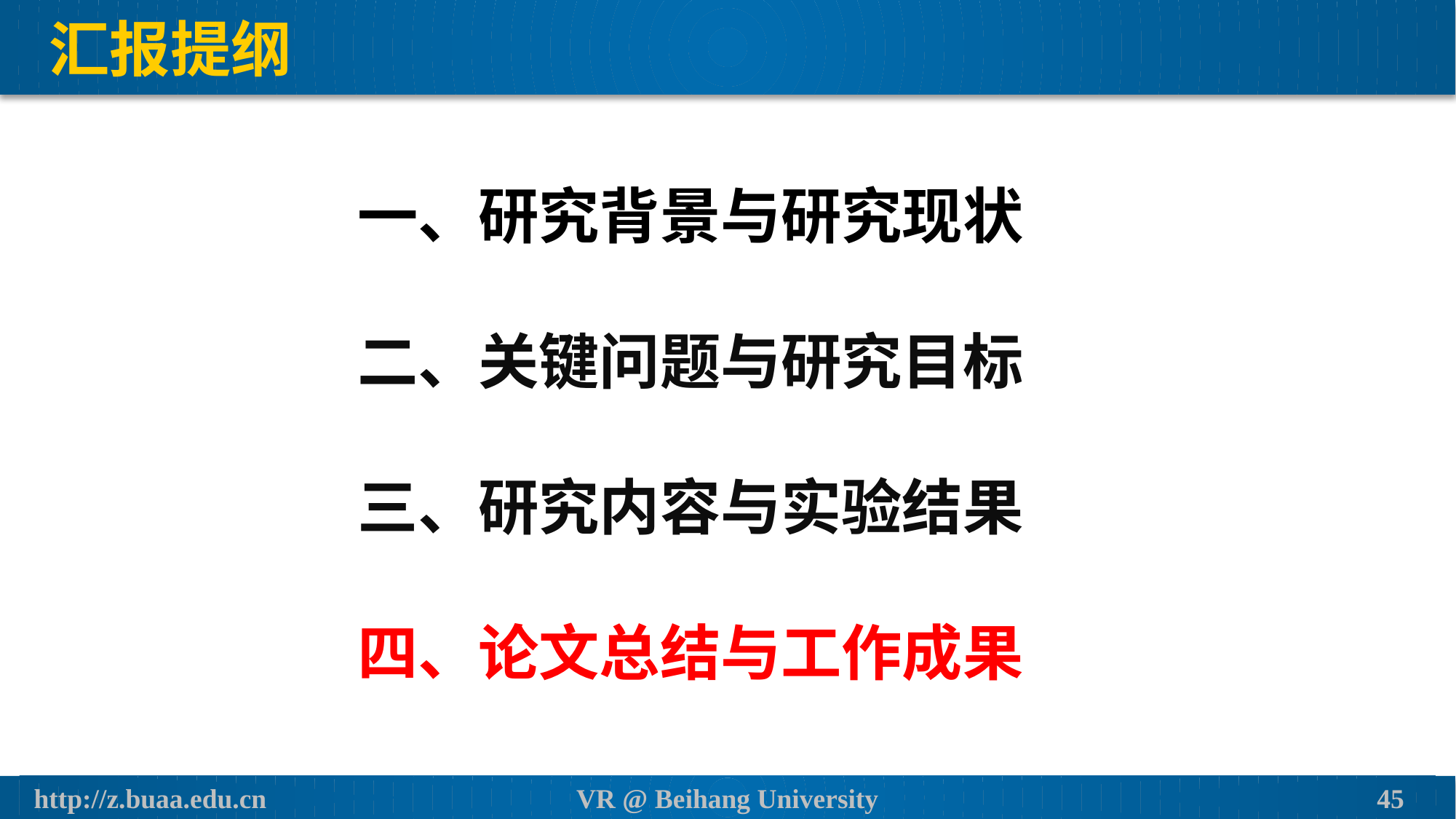

# 汇报提纲
一、研究背景与研究现状
二、关键问题与研究目标
三、研究内容与实验结果
四、论文总结与工作成果